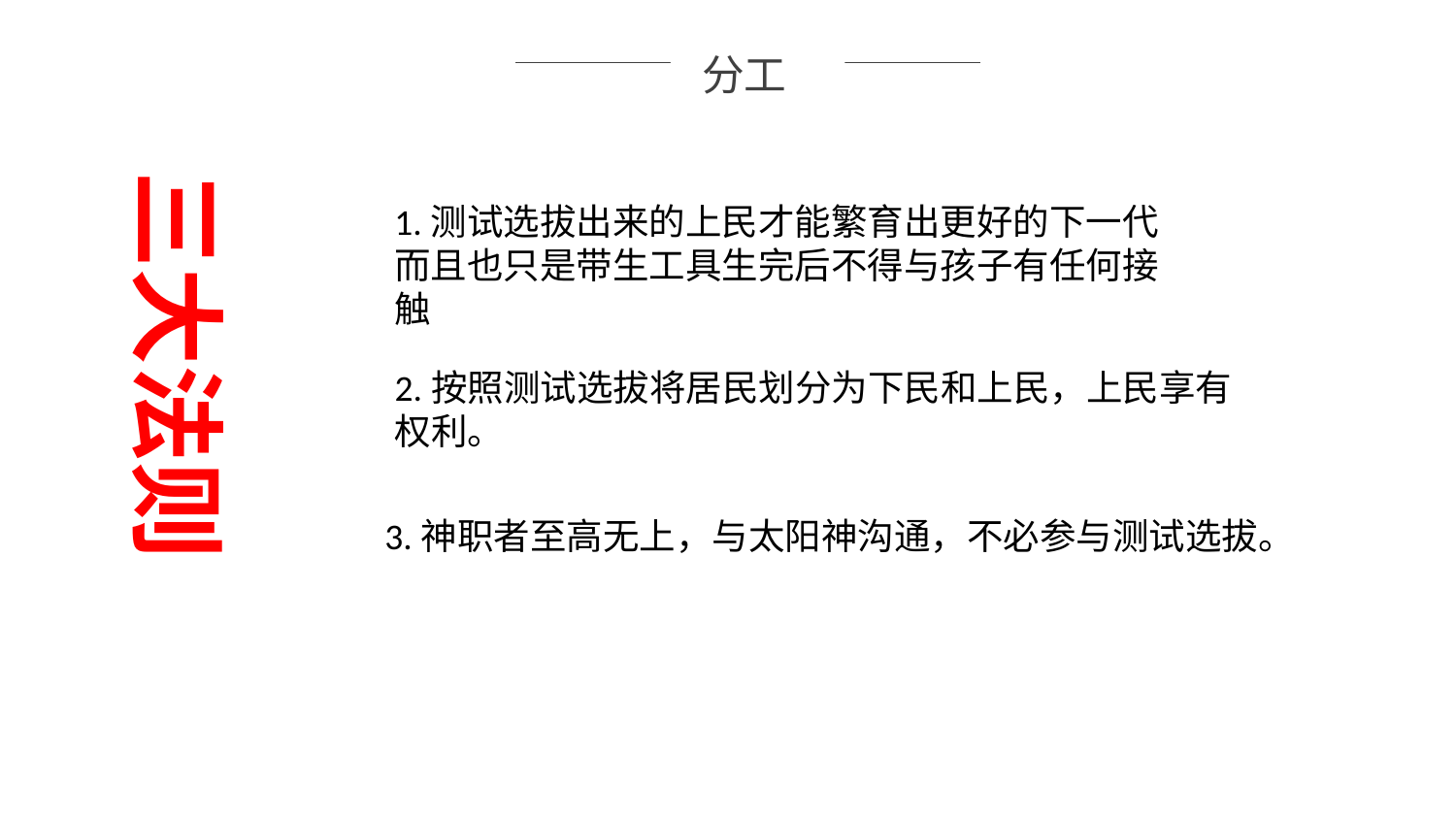

分工
三大法则
1.测试选拔出来的上民才能繁育出更好的下一代而且也只是带生工具生完后不得与孩子有任何接触
2.按照测试选拔将居民划分为下民和上民，上民享有权利。
3.神职者至高无上，与太阳神沟通，不必参与测试选拔。